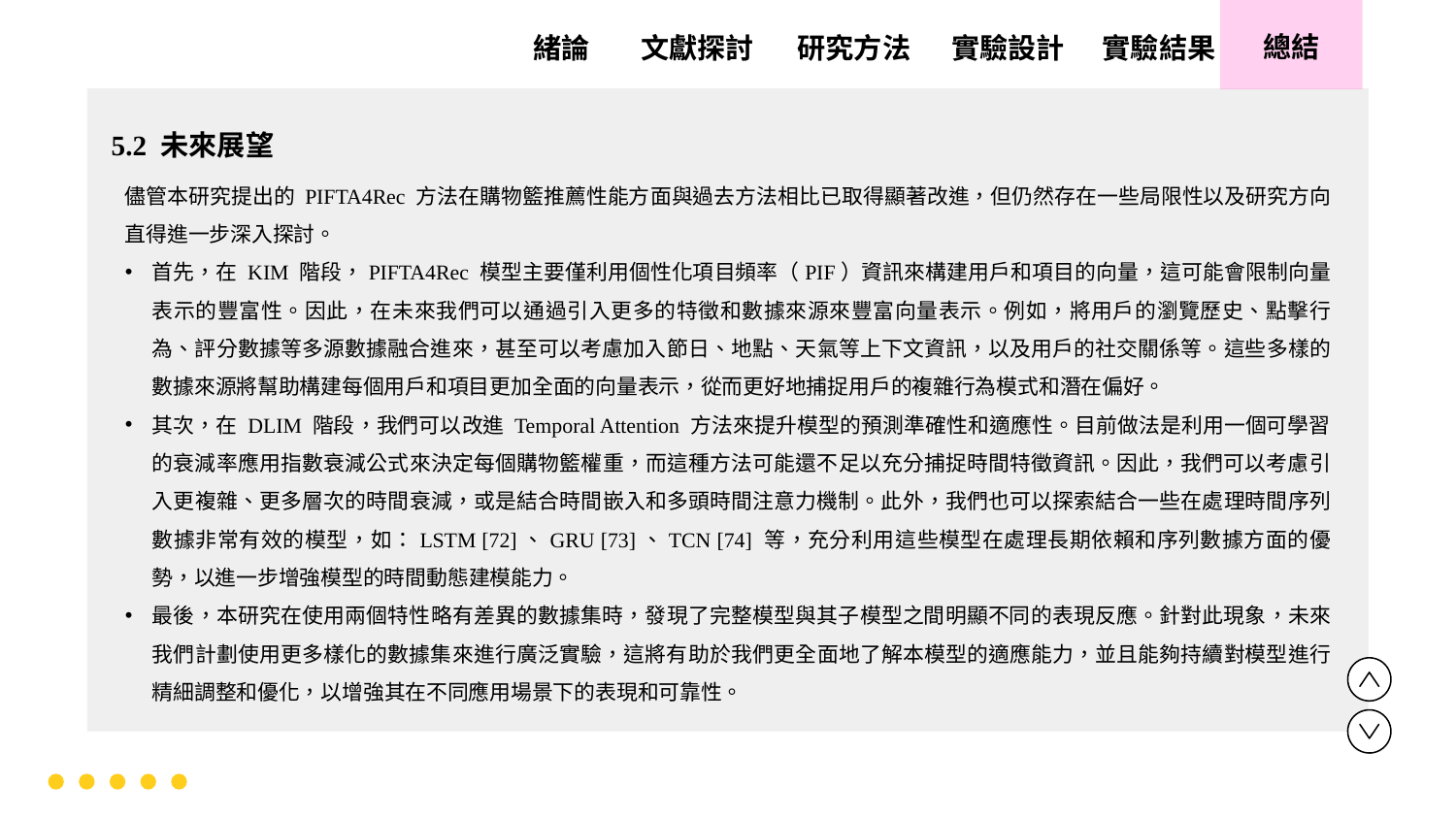

實驗設計
實驗結果
文獻探討
總結
緒論
研究方法
5.2 未來展望
儘管本研究提出的 PIFTA4Rec 方法在購物籃推薦性能方面與過去方法相比已取得顯著改進，但仍然存在一些局限性以及研究方向直得進一步深入探討。
首先，在 KIM 階段，PIFTA4Rec 模型主要僅利用個性化項目頻率（PIF）資訊來構建用戶和項目的向量，這可能會限制向量表示的豐富性。因此，在未來我們可以通過引入更多的特徵和數據來源來豐富向量表示。例如，將用戶的瀏覽歷史、點擊行為、評分數據等多源數據融合進來，甚至可以考慮加入節日、地點、天氣等上下文資訊，以及用戶的社交關係等。這些多樣的數據來源將幫助構建每個用戶和項目更加全面的向量表示，從而更好地捕捉用戶的複雜行為模式和潛在偏好。
其次，在 DLIM 階段，我們可以改進 Temporal Attention 方法來提升模型的預測準確性和適應性。目前做法是利用一個可學習的衰減率應用指數衰減公式來決定每個購物籃權重，而這種方法可能還不足以充分捕捉時間特徵資訊。因此，我們可以考慮引入更複雜、更多層次的時間衰減，或是結合時間嵌入和多頭時間注意力機制。此外，我們也可以探索結合一些在處理時間序列數據非常有效的模型，如：LSTM [72]、GRU [73]、TCN [74] 等，充分利用這些模型在處理長期依賴和序列數據方面的優勢，以進一步增強模型的時間動態建模能力。
最後，本研究在使用兩個特性略有差異的數據集時，發現了完整模型與其子模型之間明顯不同的表現反應。針對此現象，未來我們計劃使用更多樣化的數據集來進行廣泛實驗，這將有助於我們更全面地了解本模型的適應能力，並且能夠持續對模型進行精細調整和優化，以增強其在不同應用場景下的表現和可靠性。